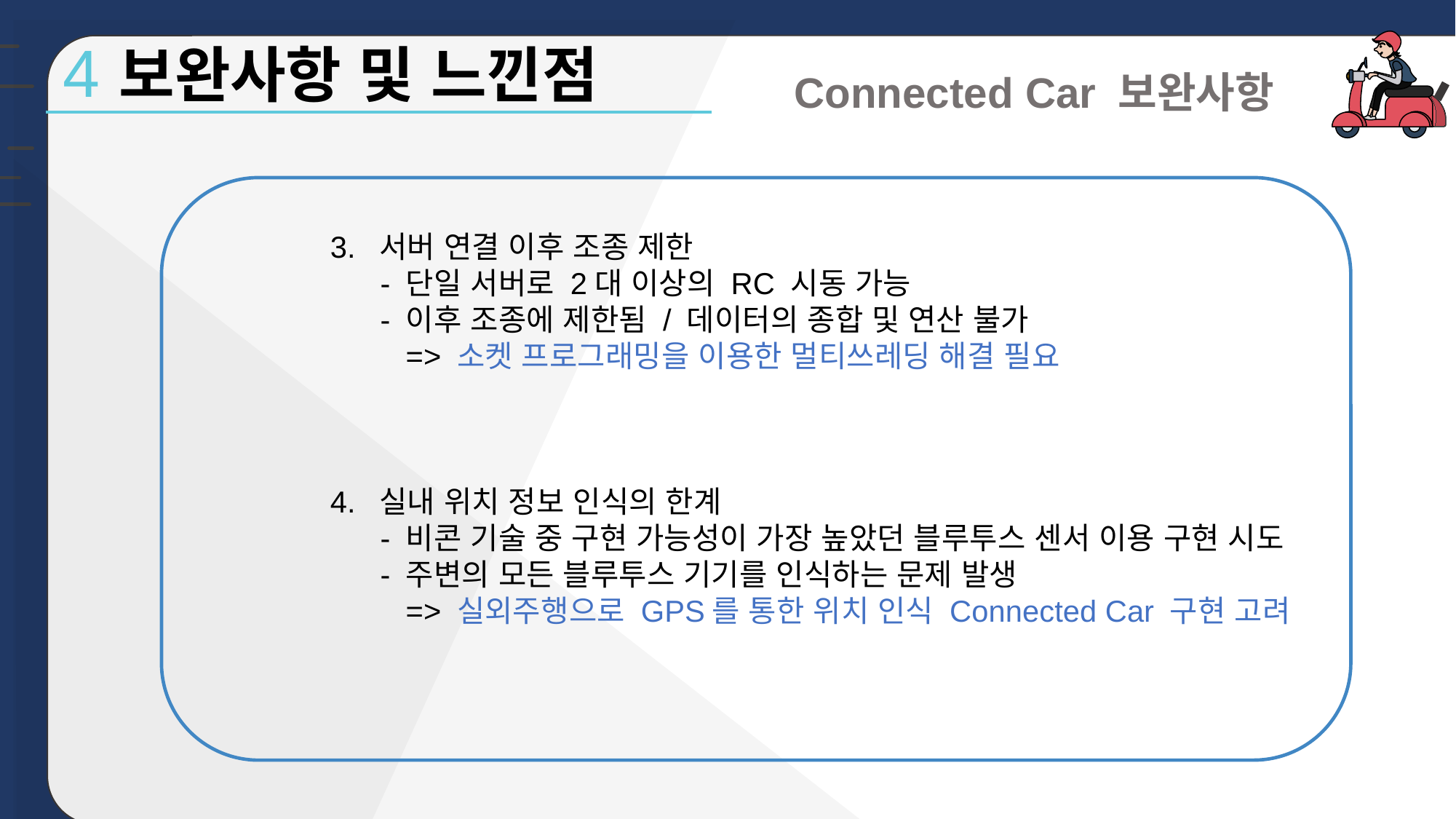

g

4  보완사항 및 느낀점

Connected Car 보완사항

3.  서버 연결 이후 조종 제한
     - 단일 서버로 2대 이상의 RC 시동 가능
     - 이후 조종에 제한됨 / 데이터의 종합 및 연산 불가
        => 소켓 프로그래밍을 이용한 멀티쓰레딩 해결 필요

4.  실내 위치 정보 인식의 한계
     - 비콘 기술 중 구현 가능성이 가장 높았던 블루투스 센서 이용 구현 시도
     - 주변의 모든 블루투스 기기를 인식하는 문제 발생
        => 실외주행으로 GPS를 통한 위치 인식 Connected Car 구현 고려

Connected Car